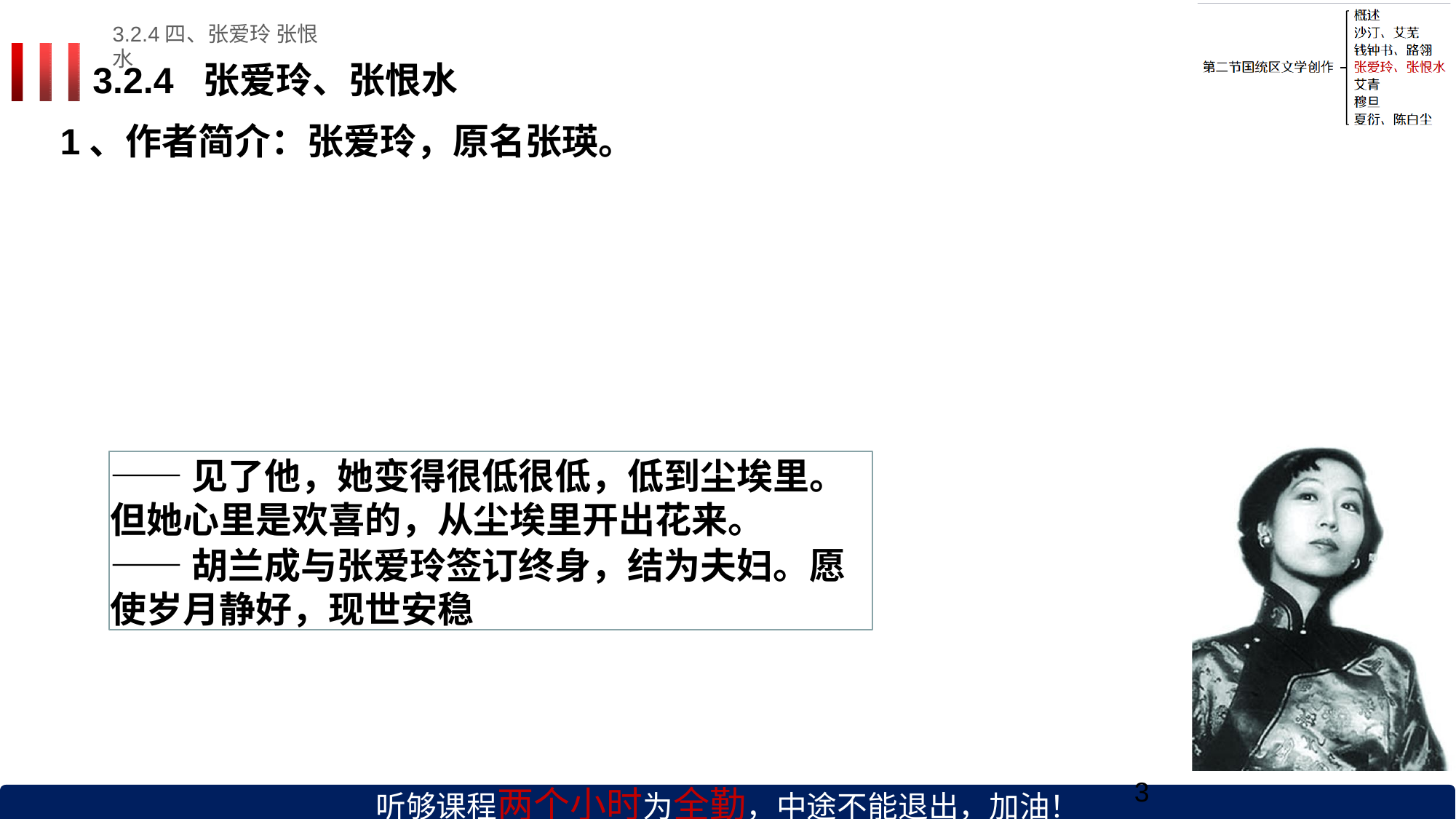

3.2.4四、张爱玲 张恨水

# 3.2.4	张爱玲、张恨水
1、作者简介：张爱玲，原名张瑛。

——见了他，她变得很低很低，低到尘埃里。 但她心里是欢喜的，从尘埃里开出花来。
——胡兰成与张爱玲签订终身，结为夫妇。愿 使岁月静好，现世安稳
3

听够课程两个小时为全勤，中途不能退出，加油！